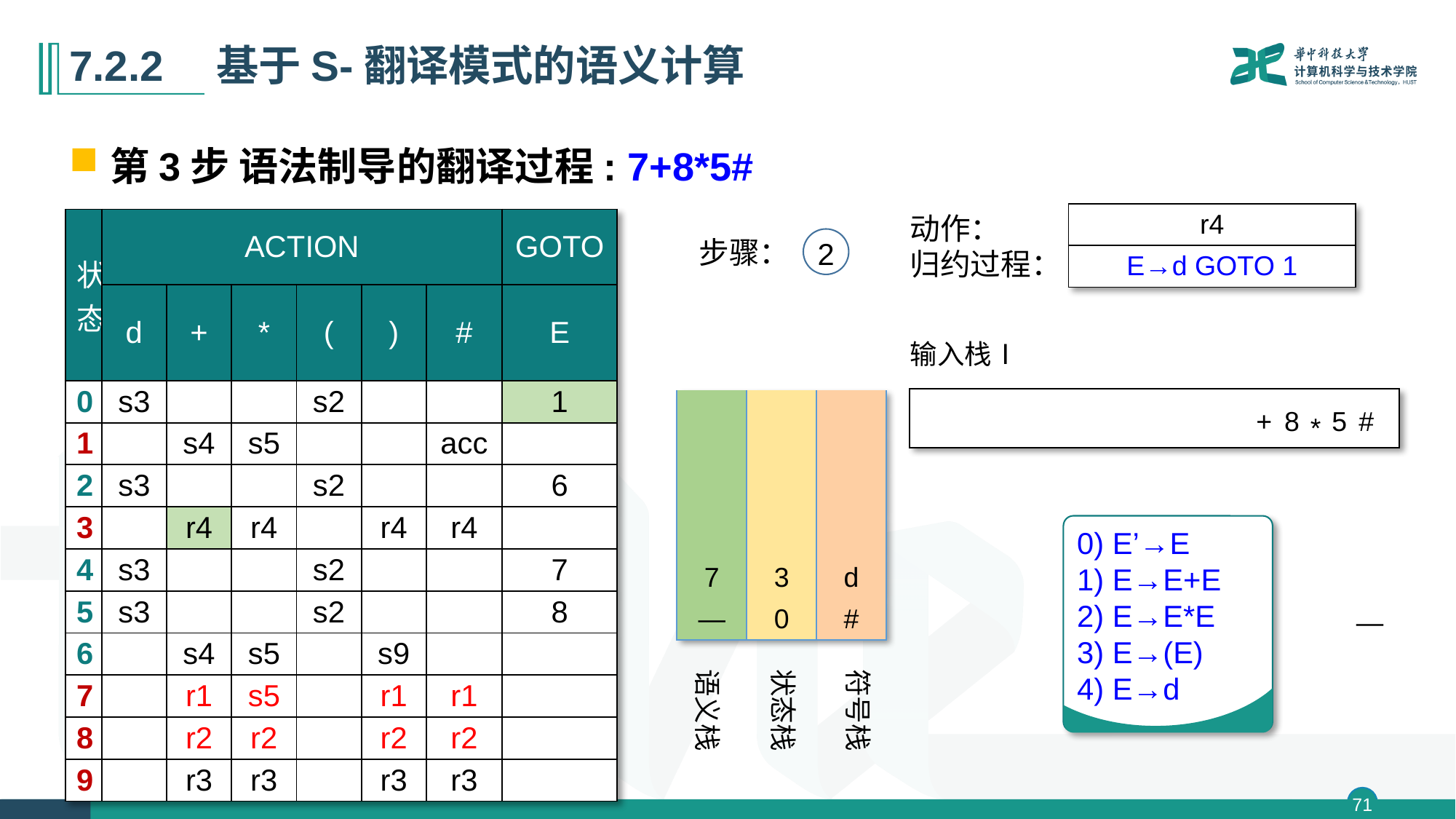

# 7.2.2　基于S-翻译模式的语义计算
第3步 语法制导的翻译过程: 7+8*5#
| r4 |
| --- |
| E→d GOTO 1 |
动作：
归约过程：
| 状态 | ACTION |  |  |  |  |  | GOTO |
| --- | --- | --- | --- | --- | --- | --- | --- |
|  | d | + | \* | ( | ) | # | E |
| 0 | s3 |  |  | s2 |  |  | 1 |
| 1 |  | s4 | s5 |  |  | acc |  |
| 2 | s3 |  |  | s2 |  |  | 6 |
| 3 |  | r4 | r4 |  | r4 | r4 |  |
| 4 | s3 |  |  | s2 |  |  | 7 |
| 5 | s3 |  |  | s2 |  |  | 8 |
| 6 |  | s4 | s5 |  | s9 |  |  |
| 7 |  | r1 | s5 |  | r1 | r1 |  |
| 8 |  | r2 | r2 |  | r2 | r2 |  |
| 9 |  | r3 | r3 |  | r3 | r3 |  |
步骤：

2
输入栈Ⅰ

|  |  |  |
| --- | --- | --- |
|  |  |  |
|  |  |  |
|  |  |  |
| 7 | 3 | d |
| — | 0 | # |
+
8
5
#
*
0) E’→E
1) E→E+E
2) E→E*E
3) E→(E)
4) E→d

—
状态栈
符号栈
语义栈